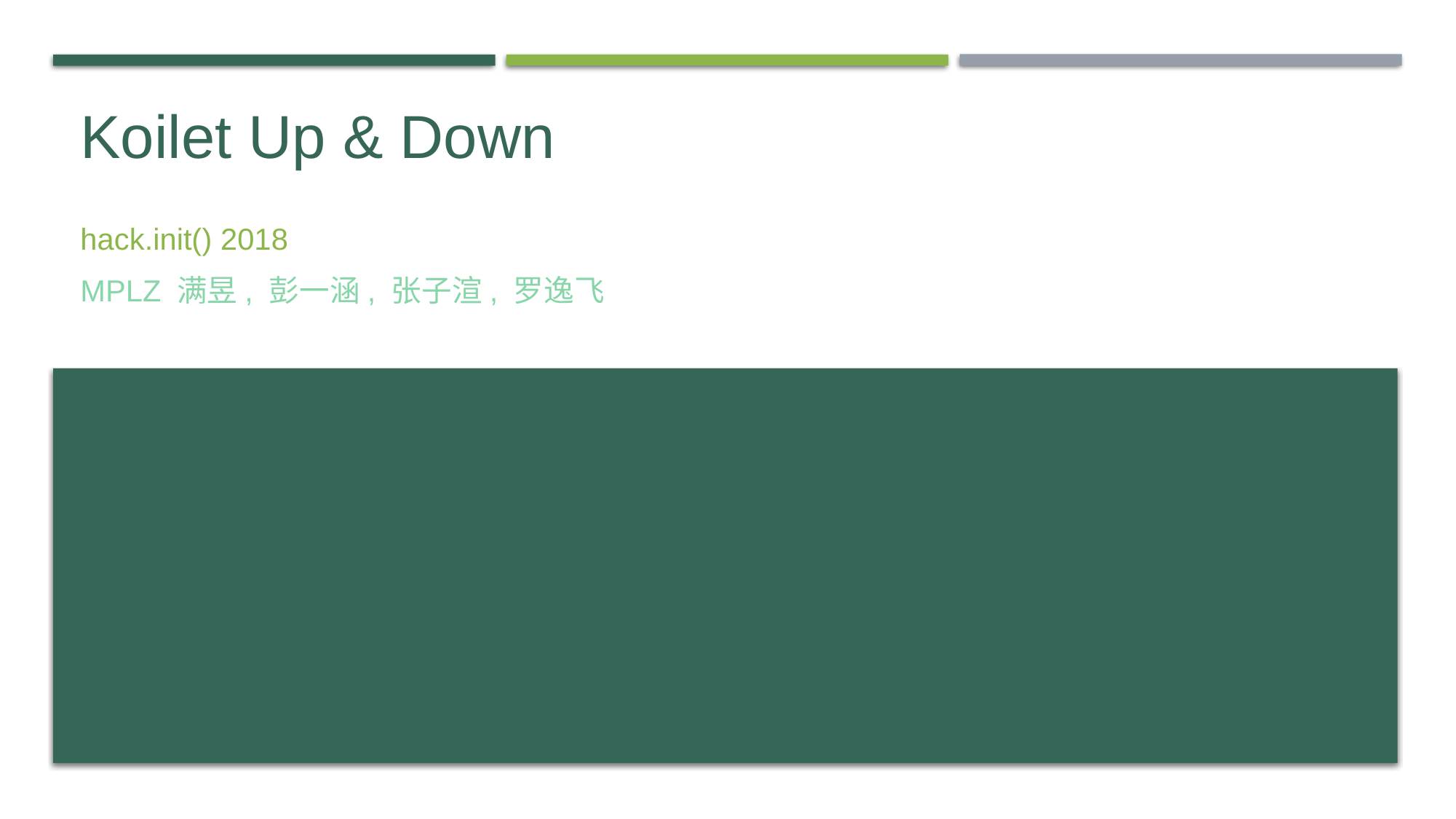

# Koilet Up & Down
hack.init() 2018
MPLZ 满昱, 彭一涵, 张子渲, 罗逸飞